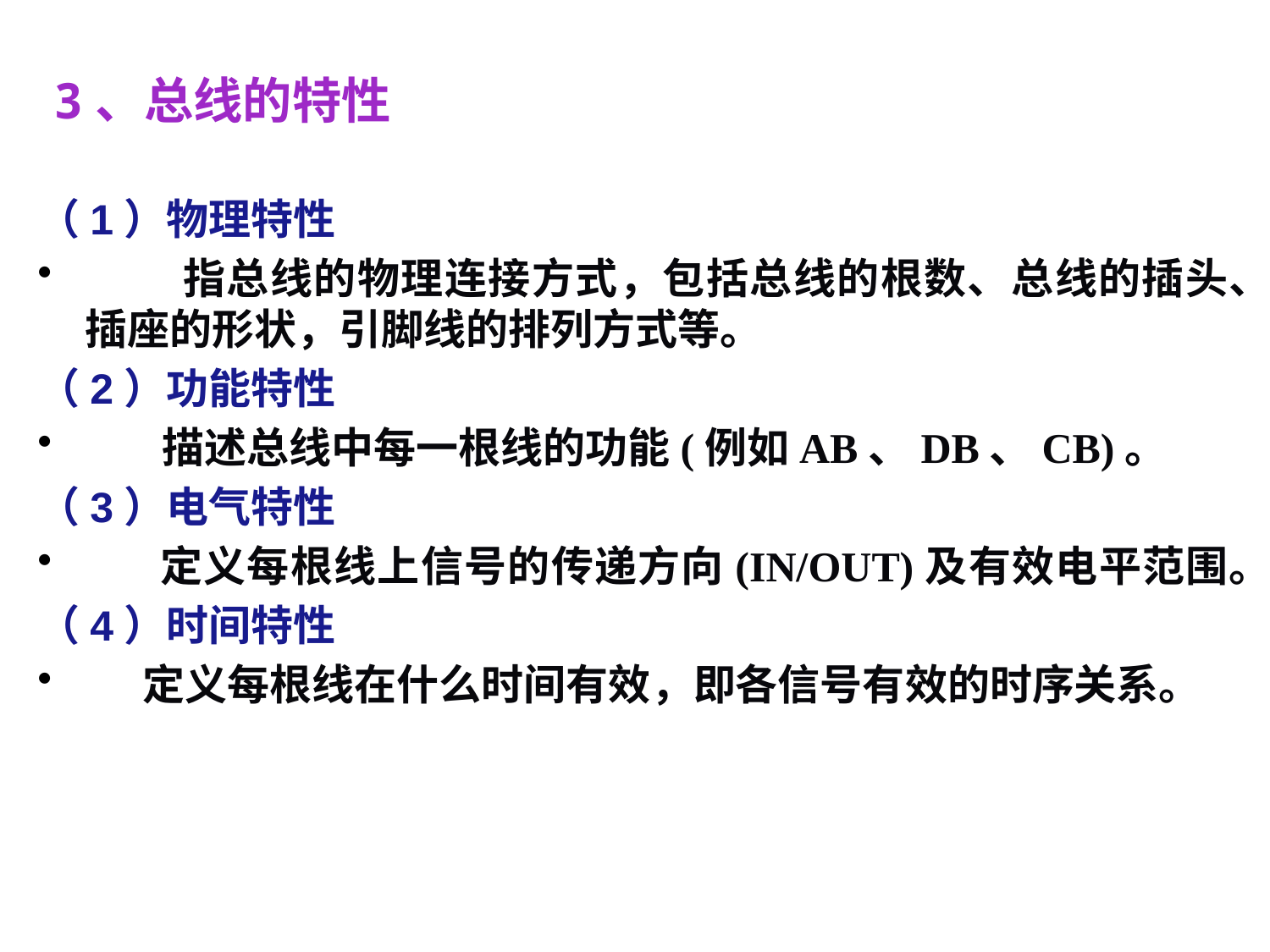

# 3、总线的特性
（1）物理特性
        指总线的物理连接方式，包括总线的根数、总线的插头、插座的形状，引脚线的排列方式等。
（2）功能特性
       描述总线中每一根线的功能(例如AB、DB、CB)。
（3）电气特性
      定义每根线上信号的传递方向(IN/OUT)及有效电平范围。
（4）时间特性
     定义每根线在什么时间有效，即各信号有效的时序关系。